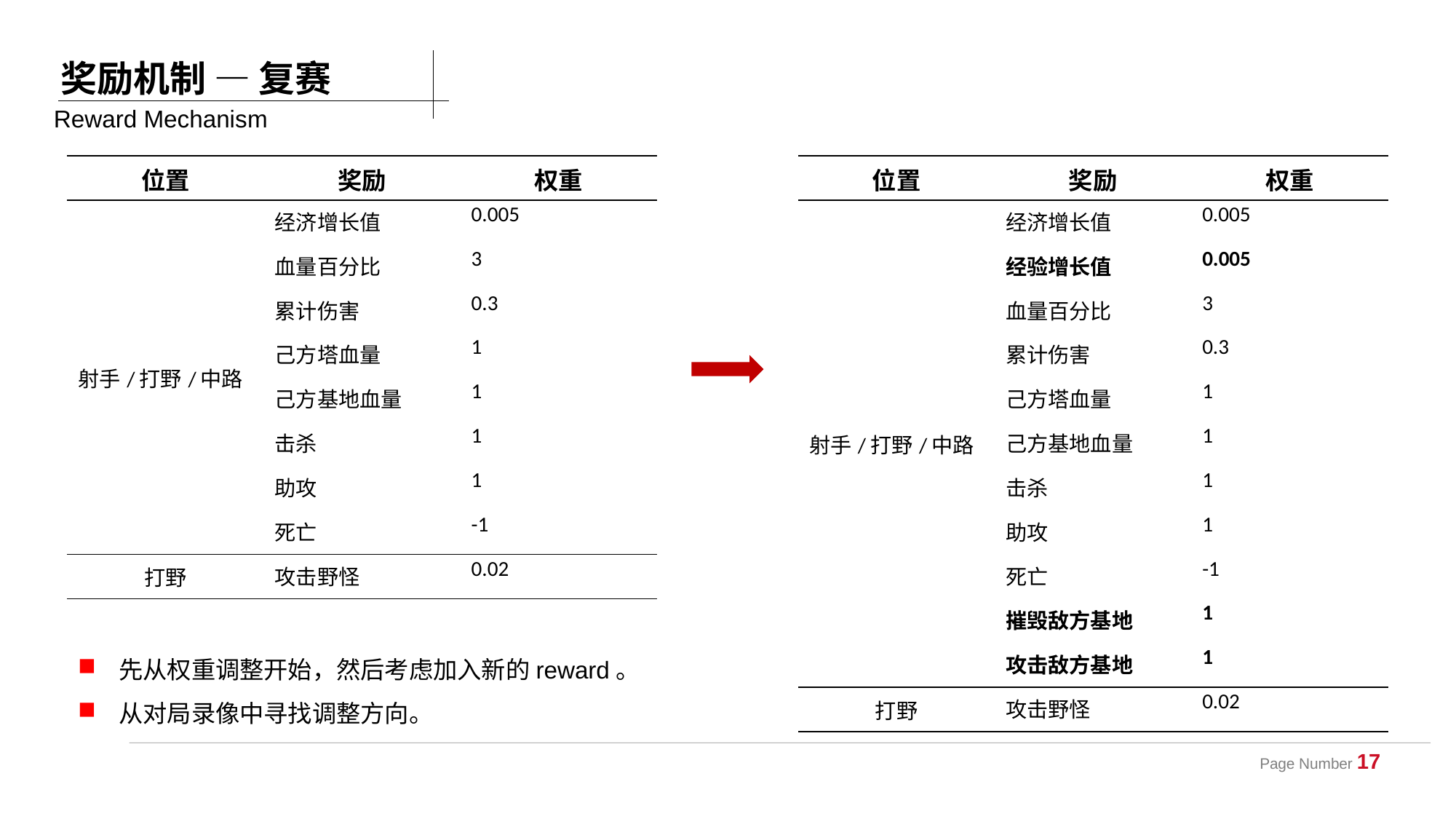

奖励机制 — 复赛
Reward Mechanism
| 位置 | 奖励 | 权重 |
| --- | --- | --- |
| 射手/打野/中路 | 经济增长值 | 0.005 |
|  | 血量百分比 | 3 |
|  | 累计伤害 | 0.3 |
|  | 己方塔血量 | 1 |
|  | 己方基地血量 | 1 |
|  | 击杀 | 1 |
|  | 助攻 | 1 |
|  | 死亡 | -1 |
| 打野 | 攻击野怪 | 0.02 |
| 位置 | 奖励 | 权重 |
| --- | --- | --- |
| 射手/打野/中路 | 经济增长值 | 0.005 |
|  | 经验增长值 | 0.005 |
|  | 血量百分比 | 3 |
|  | 累计伤害 | 0.3 |
|  | 己方塔血量 | 1 |
|  | 己方基地血量 | 1 |
|  | 击杀 | 1 |
|  | 助攻 | 1 |
|  | 死亡 | -1 |
|  | 摧毁敌方基地 | 1 |
|  | 攻击敌方基地 | 1 |
| 打野 | 攻击野怪 | 0.02 |

先从权重调整开始，然后考虑加入新的reward。
从对局录像中寻找调整方向。
Page Number 17